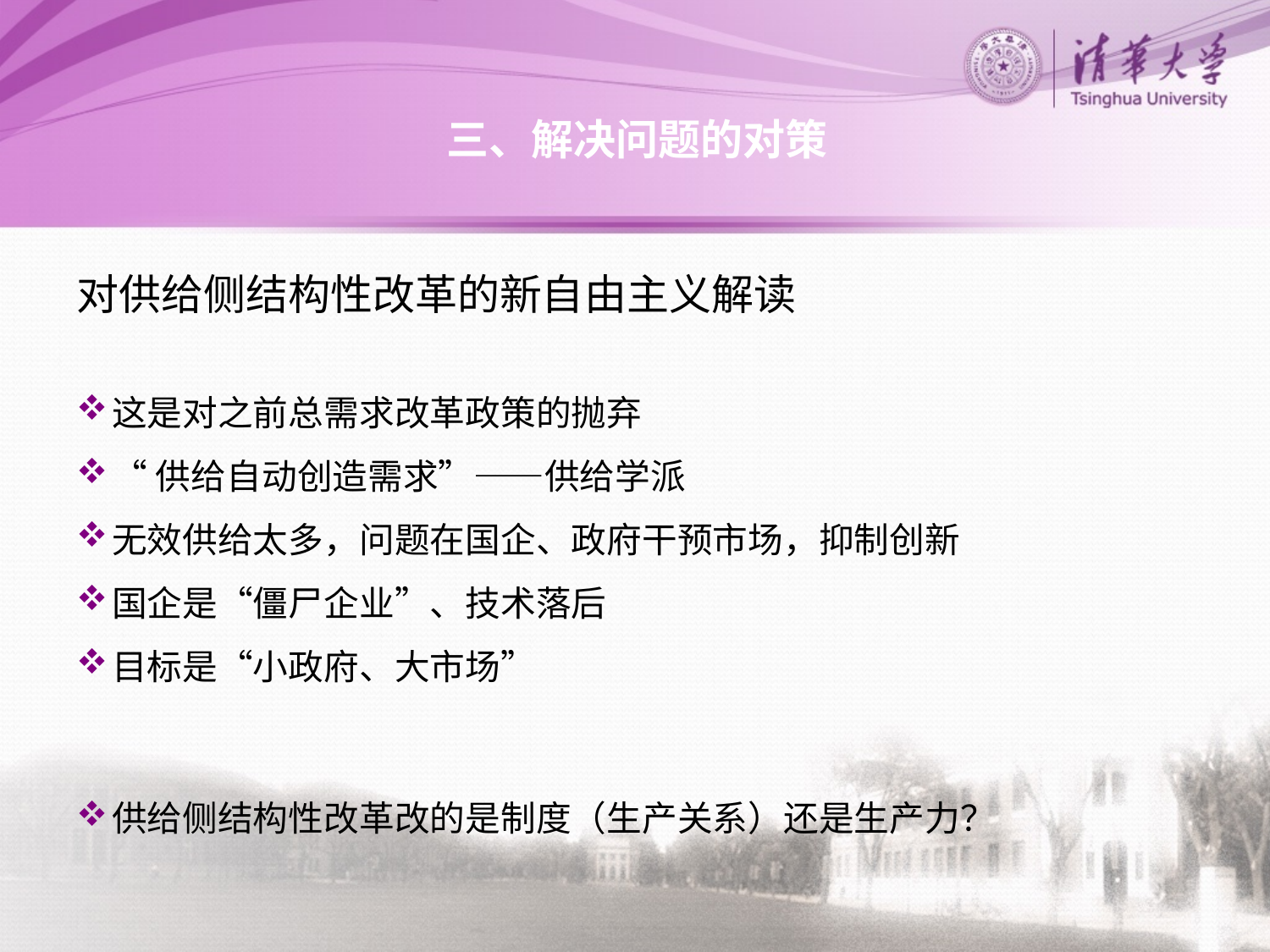

# 三、解决问题的对策
对供给侧结构性改革的新自由主义解读

这是对之前总需求改革政策的抛弃
“供给自动创造需求”——供给学派
无效供给太多，问题在国企、政府干预市场，抑制创新
国企是“僵尸企业”、技术落后
目标是“小政府、大市场”

供给侧结构性改革改的是制度（生产关系）还是生产力？